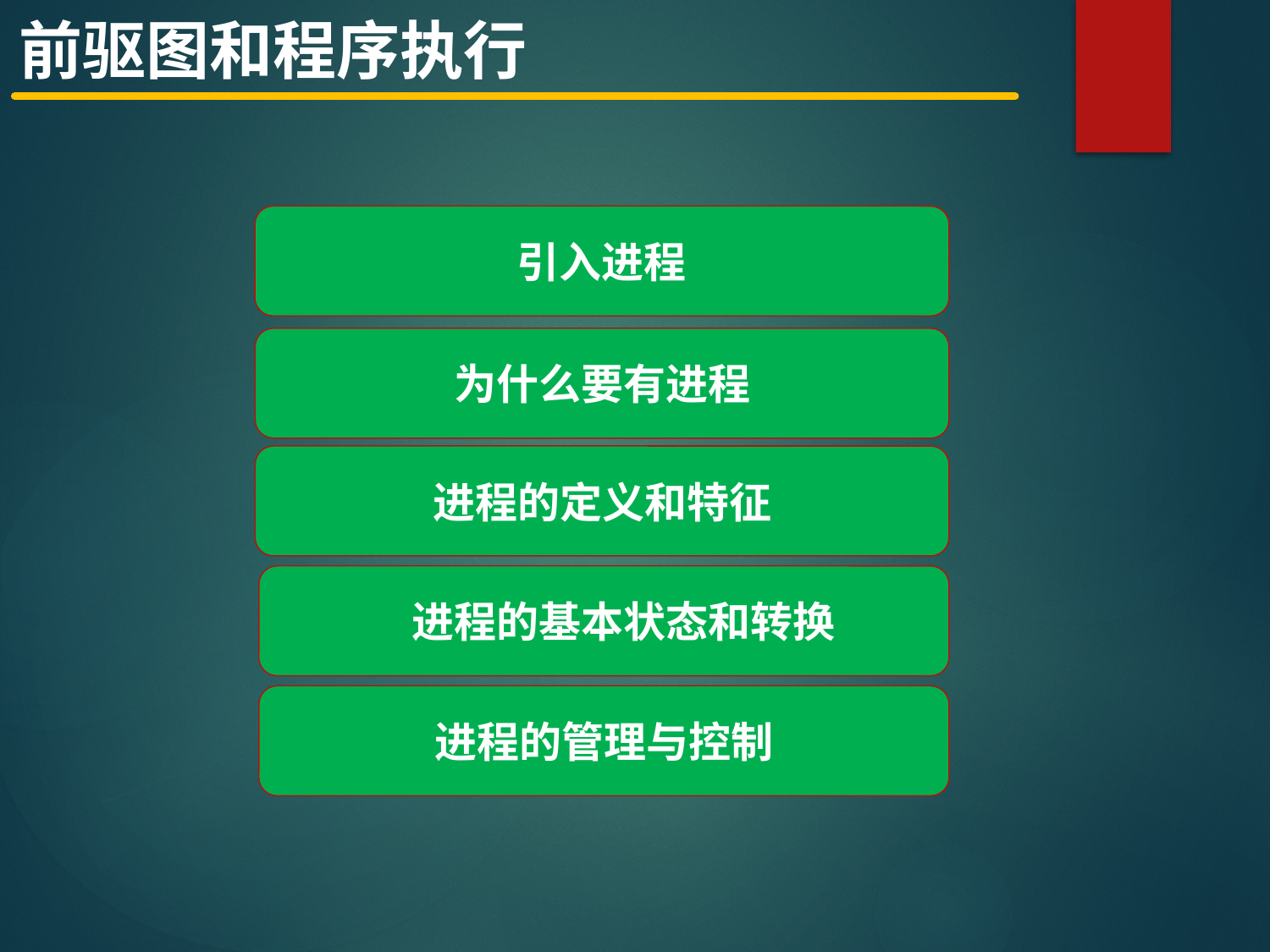

前驱图和程序执行
引入进程
为什么要有进程
进程的定义和特征
   进程的基本状态和转换
进程的管理与控制